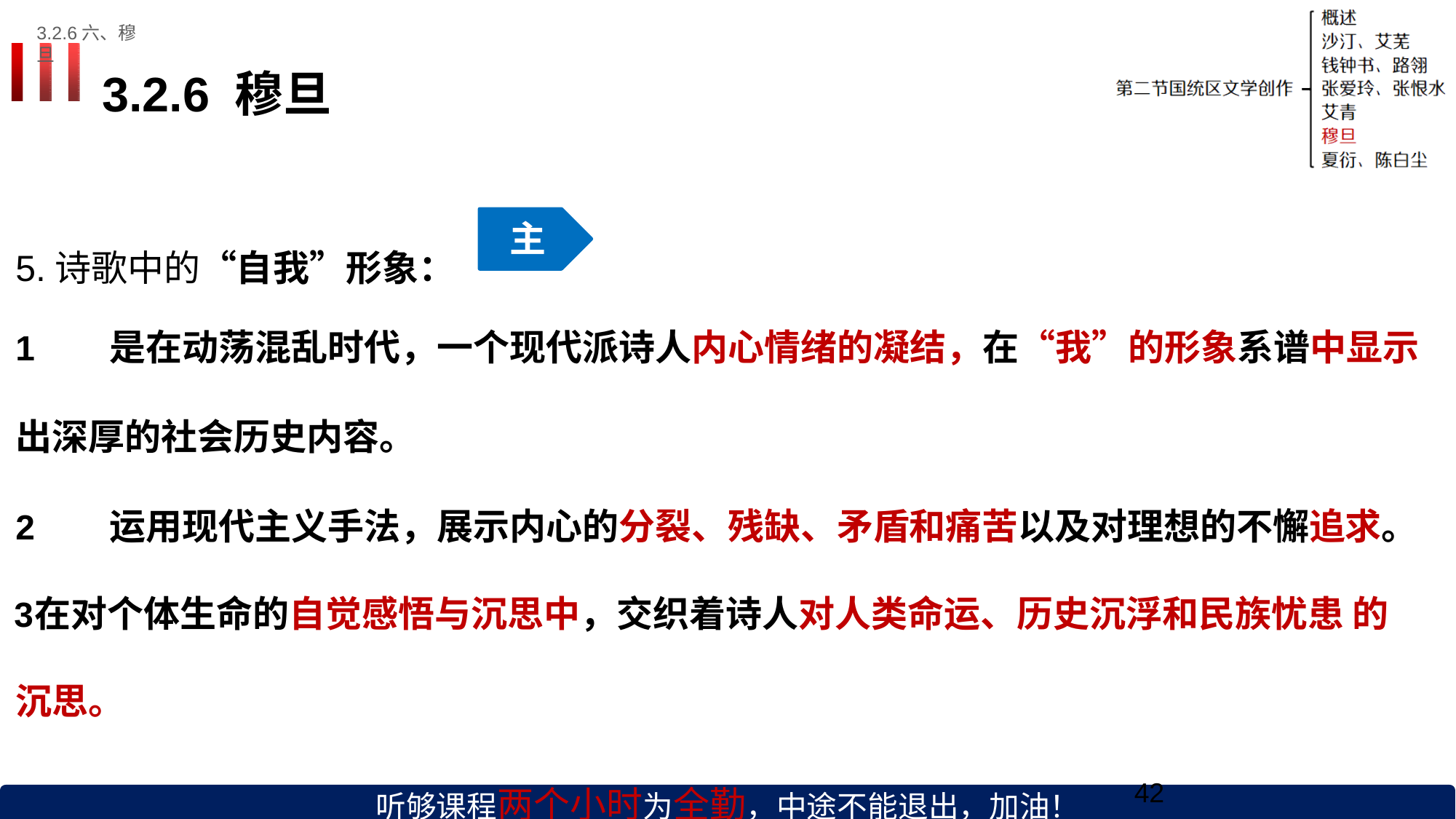

3.2.6六、穆旦

# 3.2.6 穆旦

主
5.诗歌中的“自我”形象：
是在动荡混乱时代，一个现代派诗人内心情绪的凝结，在“我”的形象系谱中显示

出深厚的社会历史内容。

运用现代主义手法，展示内心的分裂、残缺、矛盾和痛苦以及对理想的不懈追求。
在对个体生命的自觉感悟与沉思中，交织着诗人对人类命运、历史沉浮和民族忧患 的沉思。
42

听够课程两个小时为全勤，中途不能退出，加油！